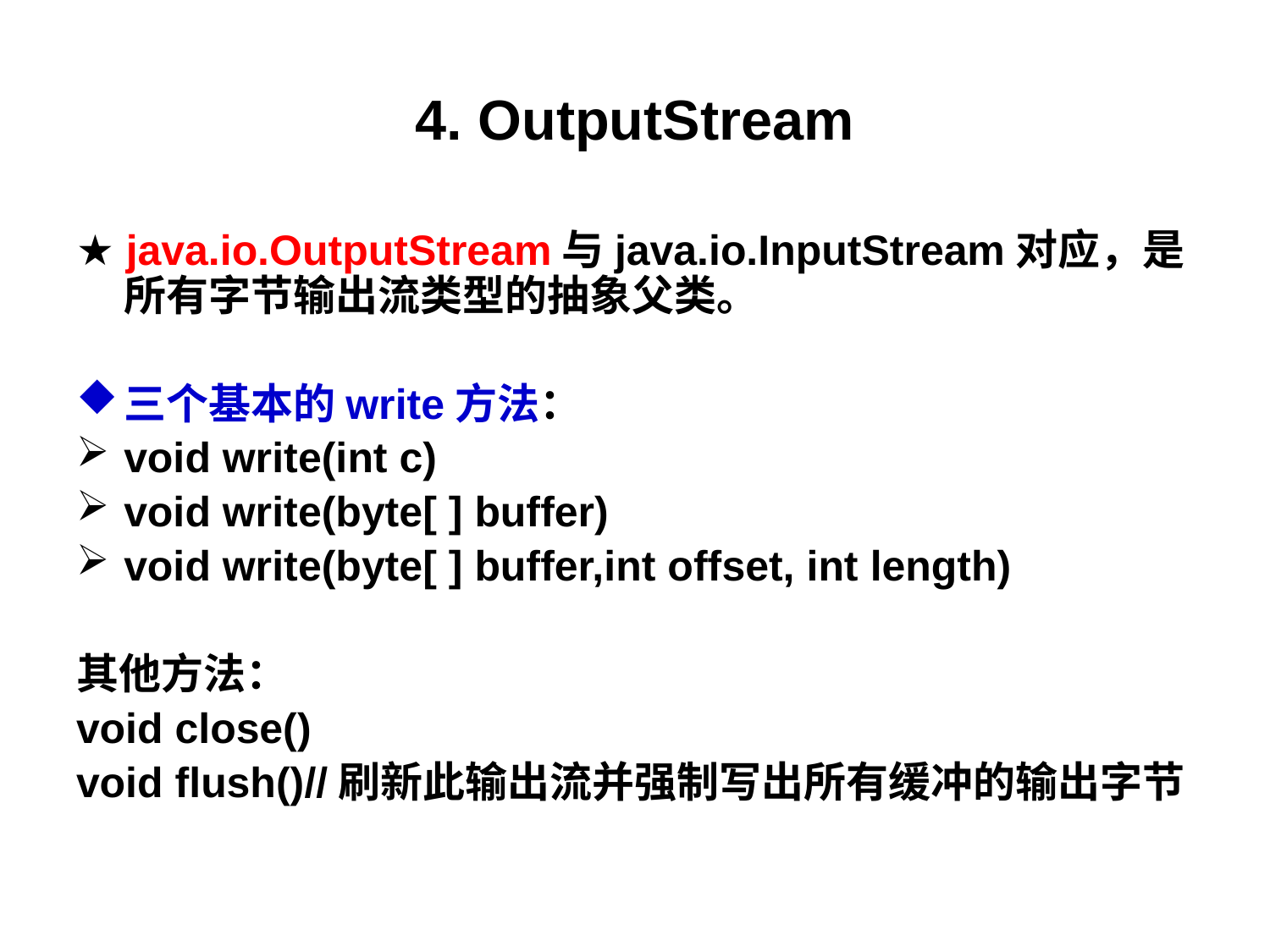

# 4. OutputStream
★ java.io.OutputStream与java.io.InputStream对应，是所有字节输出流类型的抽象父类。

三个基本的write方法：
void write(int c)
void write(byte[ ] buffer)
void write(byte[ ] buffer,int offset, int length)

其他方法：
void close()
void flush()//刷新此输出流并强制写出所有缓冲的输出字节